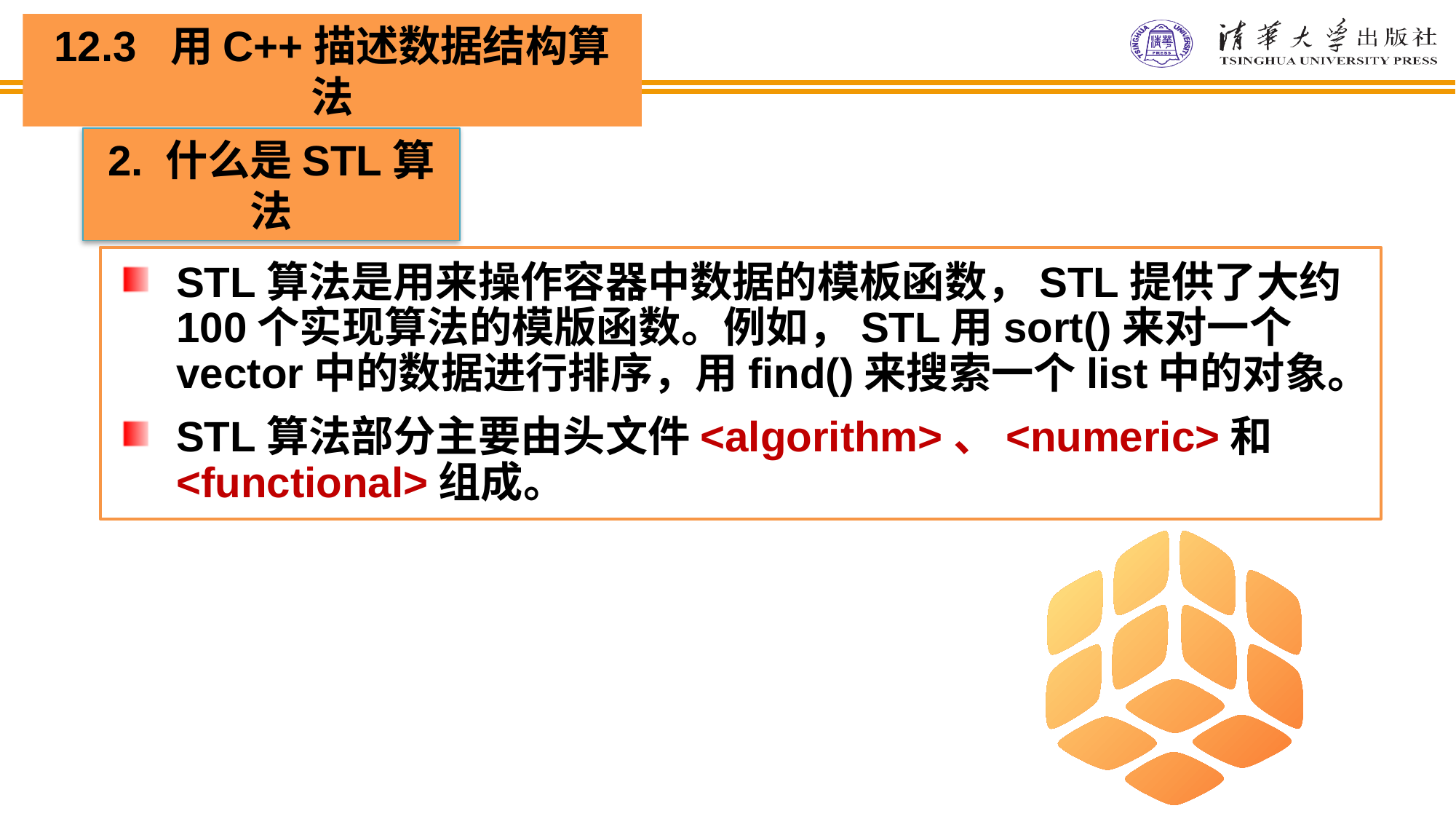

2. 什么是STL算法
STL算法是用来操作容器中数据的模板函数，STL提供了大约100个实现算法的模版函数。例如，STL用sort()来对一个vector中的数据进行排序，用find()来搜索一个list中的对象。
STL算法部分主要由头文件<algorithm>、<numeric>和<functional>组成。